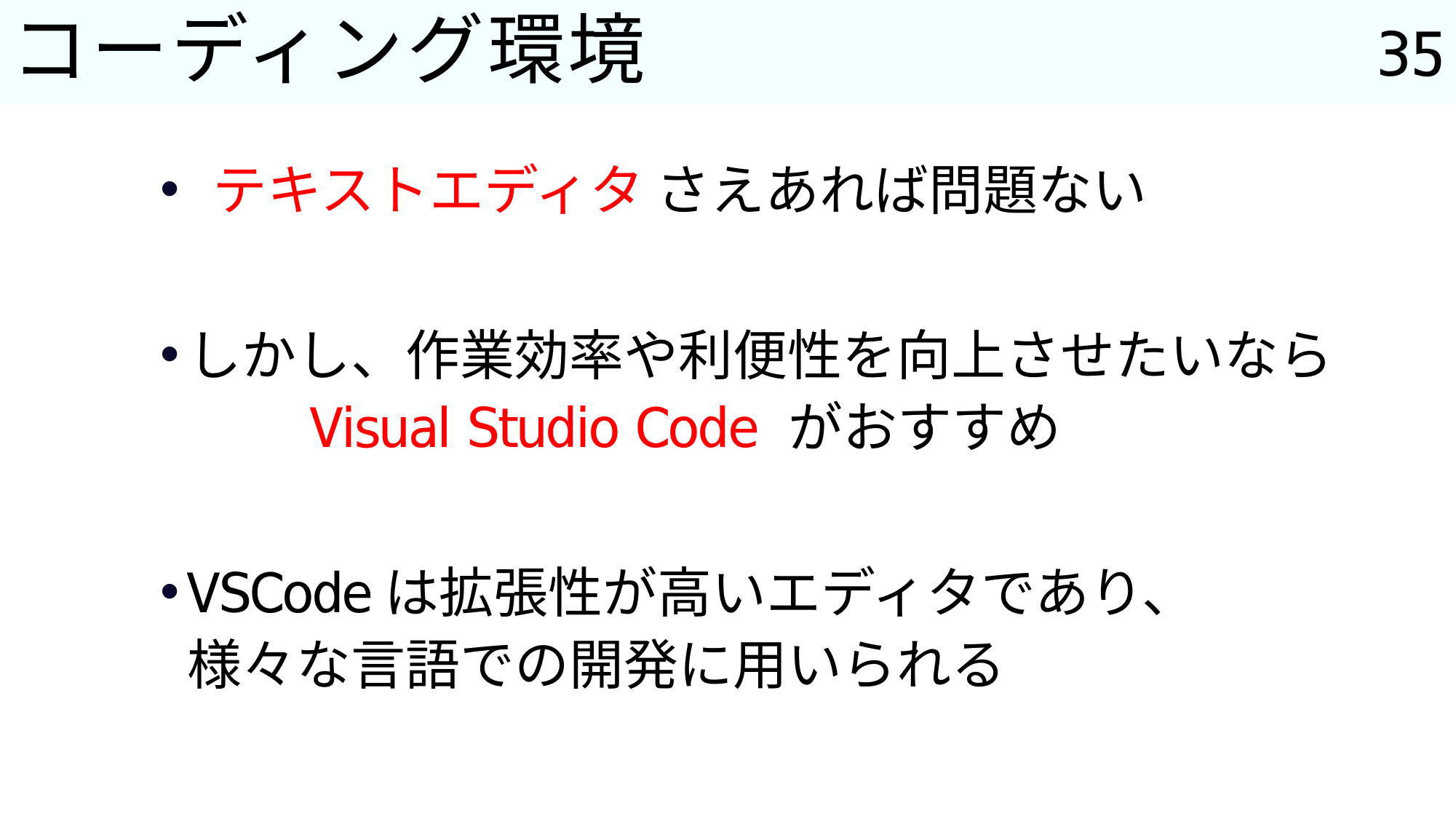

35
# コーディング環境
 テキストエディタ さえあれば問題ない

しかし、作業効率や利便性を向上させたいなら           Visual Studio Code がおすすめ

VSCodeは拡張性が高いエディタであり、
様々な言語での開発に用いられる